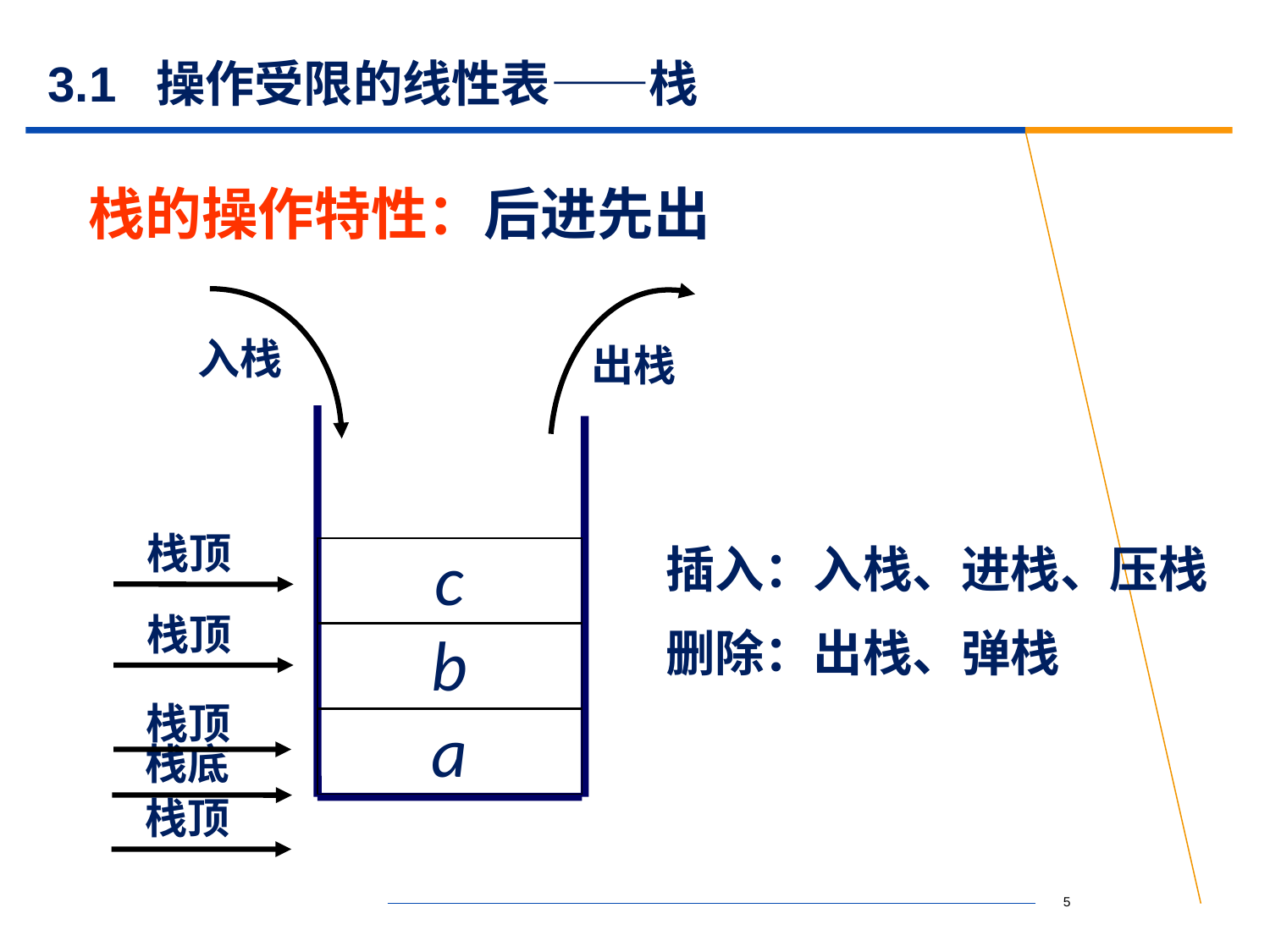

# 3.1  操作受限的线性表——栈
栈的操作特性：后进先出

入栈
出栈

栈顶

插入：入栈、进栈、压栈
删除：出栈、弹栈
c
栈顶

b
栈顶

a
栈底

栈顶